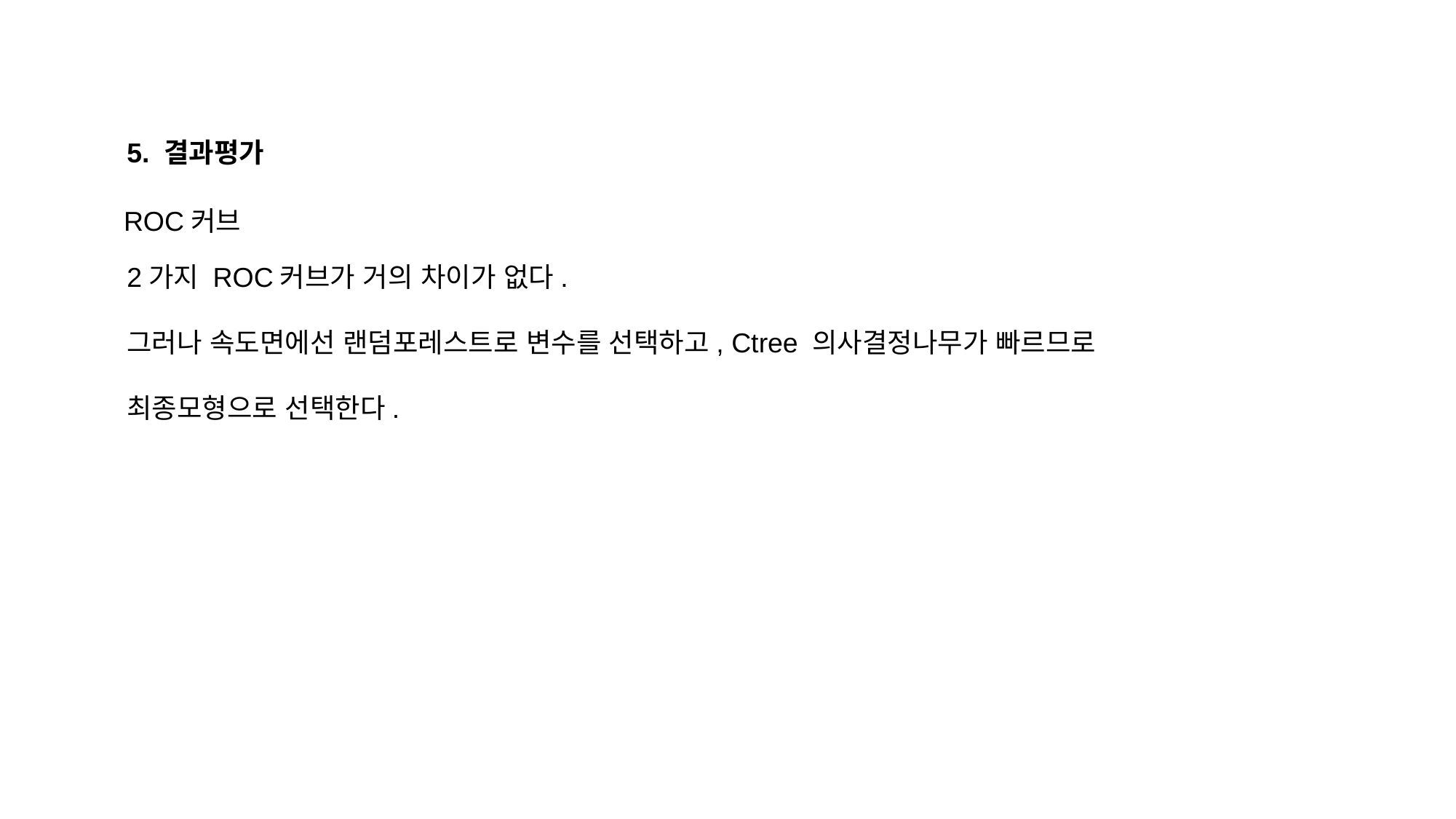

5. 결과평가
ROC커브
2가지 ROC커브가 거의 차이가 없다.

그러나 속도면에선 랜덤포레스트로 변수를 선택하고, Ctree 의사결정나무가 빠르므로

최종모형으로 선택한다.